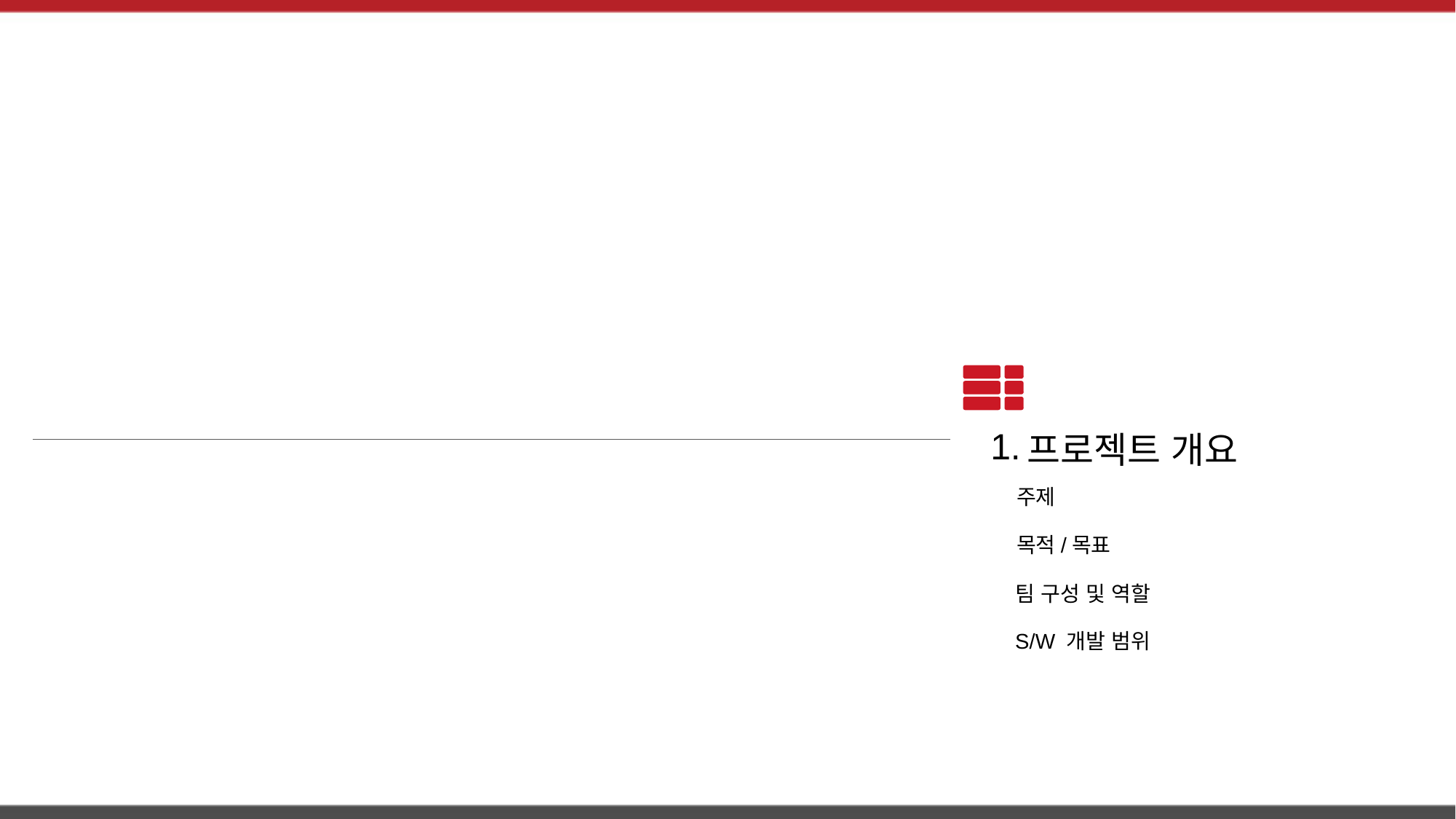

1.
프로젝트 개요
주제
목적/목표
팀 구성 및 역할
S/W 개발 범위